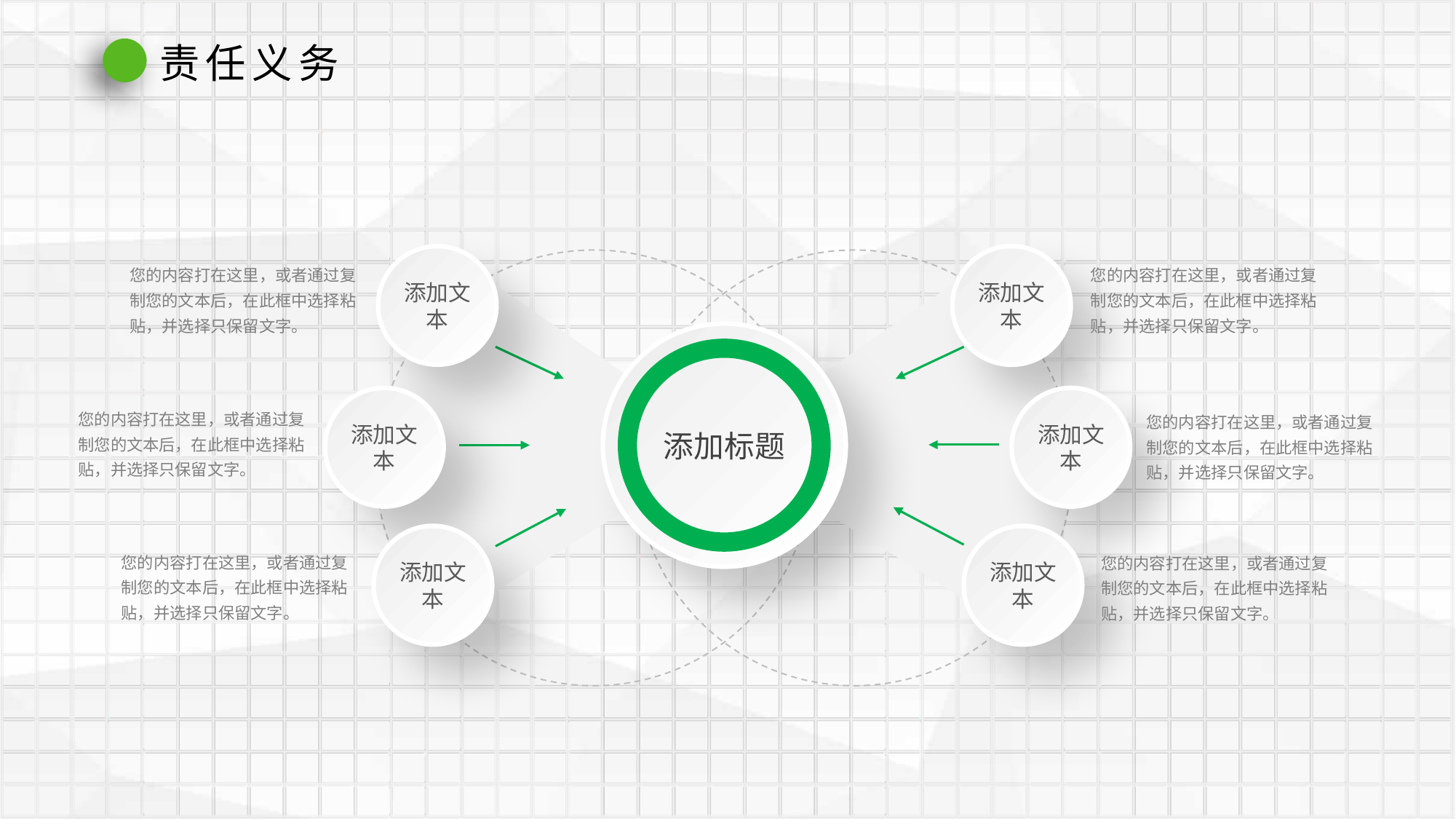

责任义务

添加文本
添加文本

您的内容打在这里，或者通过复制您的文本后，在此框中选择粘贴，并选择只保留文字。
您的内容打在这里，或者通过复制您的文本后，在此框中选择粘贴，并选择只保留文字。

添加标题

添加文本
添加文本
您的内容打在这里，或者通过复制您的文本后，在此框中选择粘贴，并选择只保留文字。
您的内容打在这里，或者通过复制您的文本后，在此框中选择粘贴，并选择只保留文字。
添加文本
添加文本
您的内容打在这里，或者通过复制您的文本后，在此框中选择粘贴，并选择只保留文字。
您的内容打在这里，或者通过复制您的文本后，在此框中选择粘贴，并选择只保留文字。
延时符